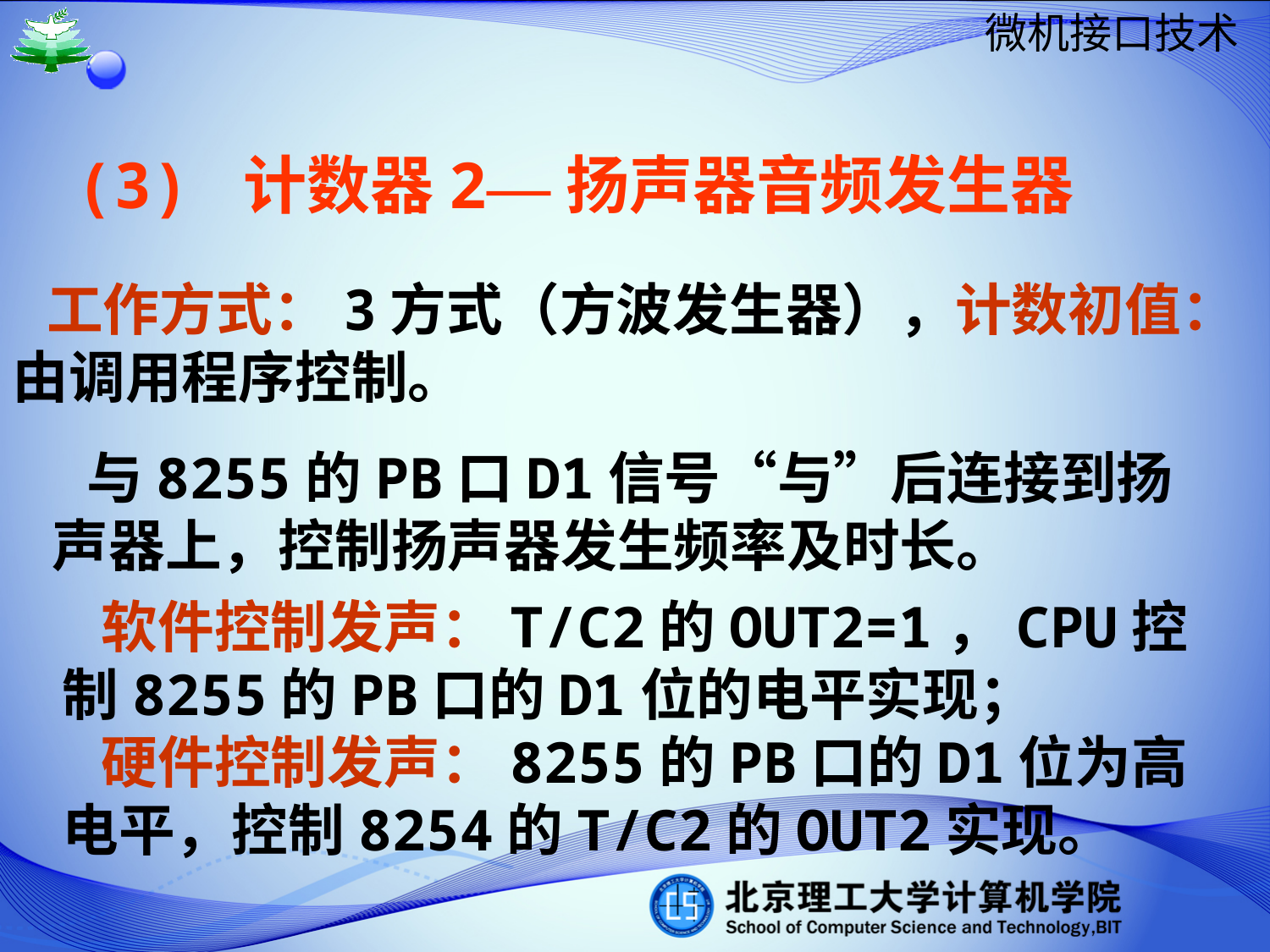

(3) 计数器2—扬声器音频发生器
  工作方式：3方式（方波发生器），计数初值：由调用程序控制。
  与8255的PB口D1信号“与”后连接到扬声器上，控制扬声器发生频率及时长。
  软件控制发声：T/C2的OUT2=1，CPU控制8255的PB口的D1位的电平实现；
  硬件控制发声：8255的PB口的D1位为高电平，控制8254的T/C2的OUT2实现。